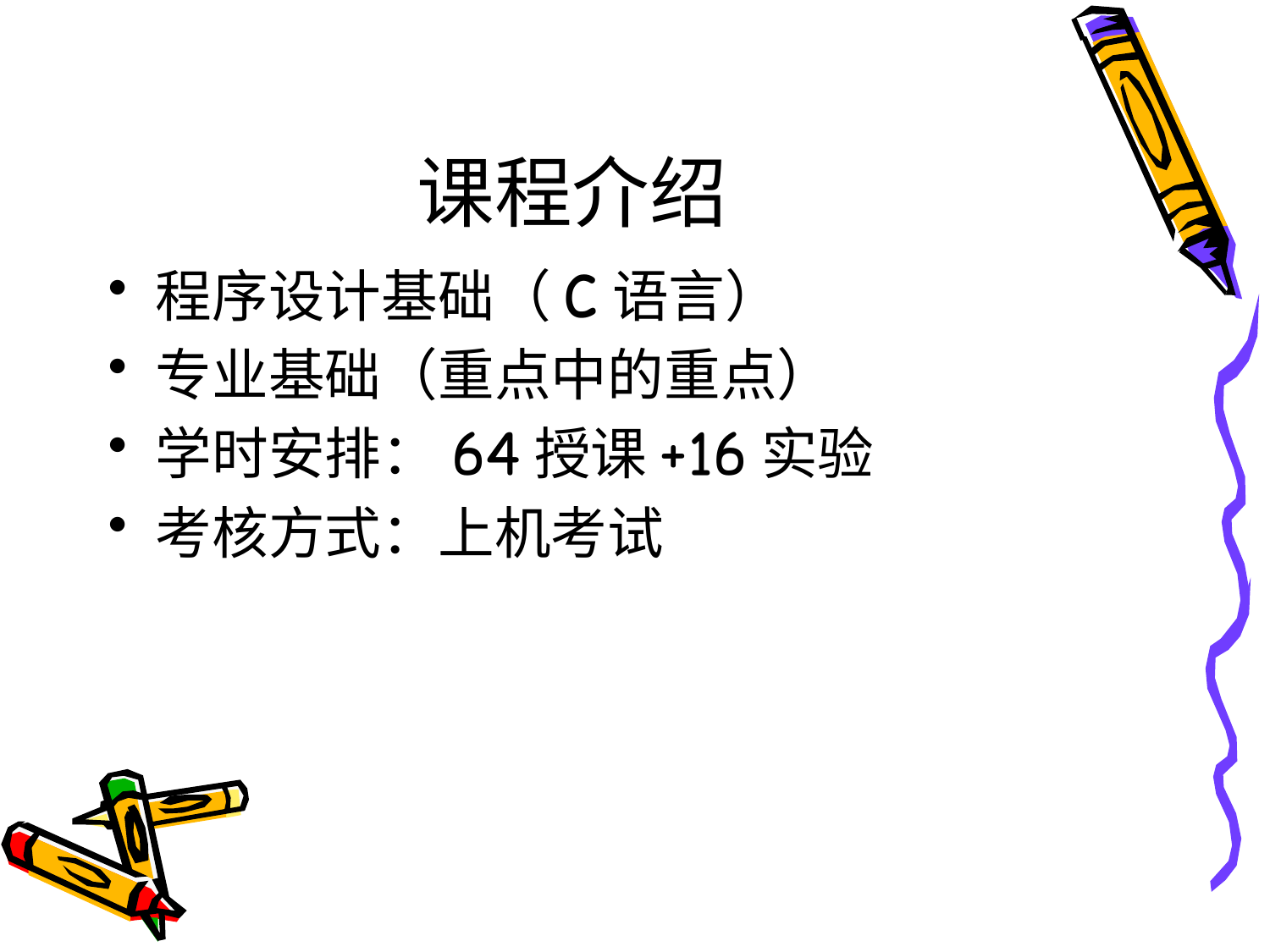

# 课程介绍
程序设计基础（C语言）
专业基础（重点中的重点）
学时安排：64授课+16实验
考核方式：上机考试